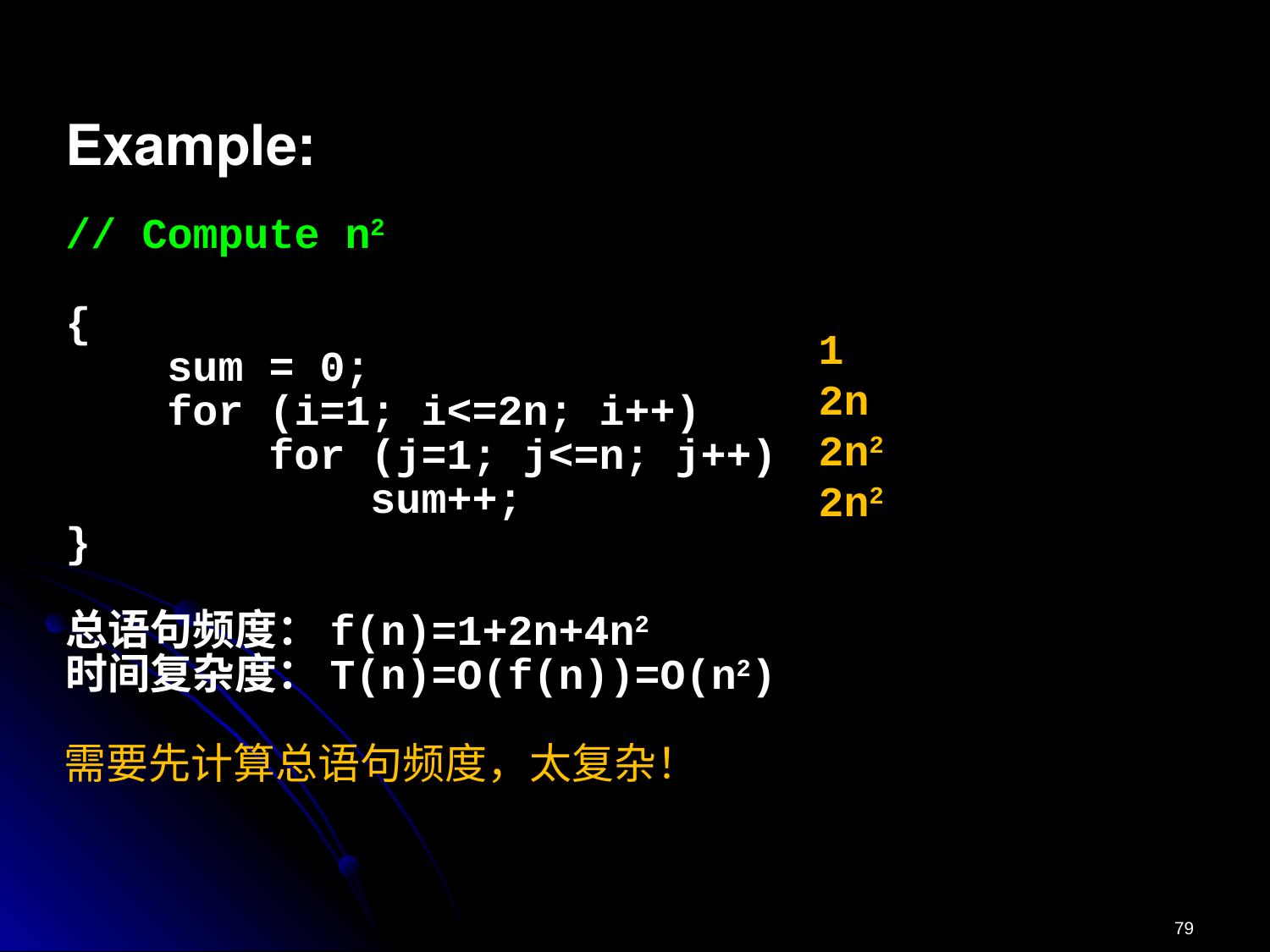

Example:

// Compute n2

{
    sum = 0;
    for (i=1; i<=2n; i++)
        for (j=1; j<=n; j++)
            sum++;
}

总语句频度：f(n)=1+2n+4n2
时间复杂度：T(n)=O(f(n))=O(n2)

1
2n
2n2
2n2

需要先计算总语句频度，太复杂！

79